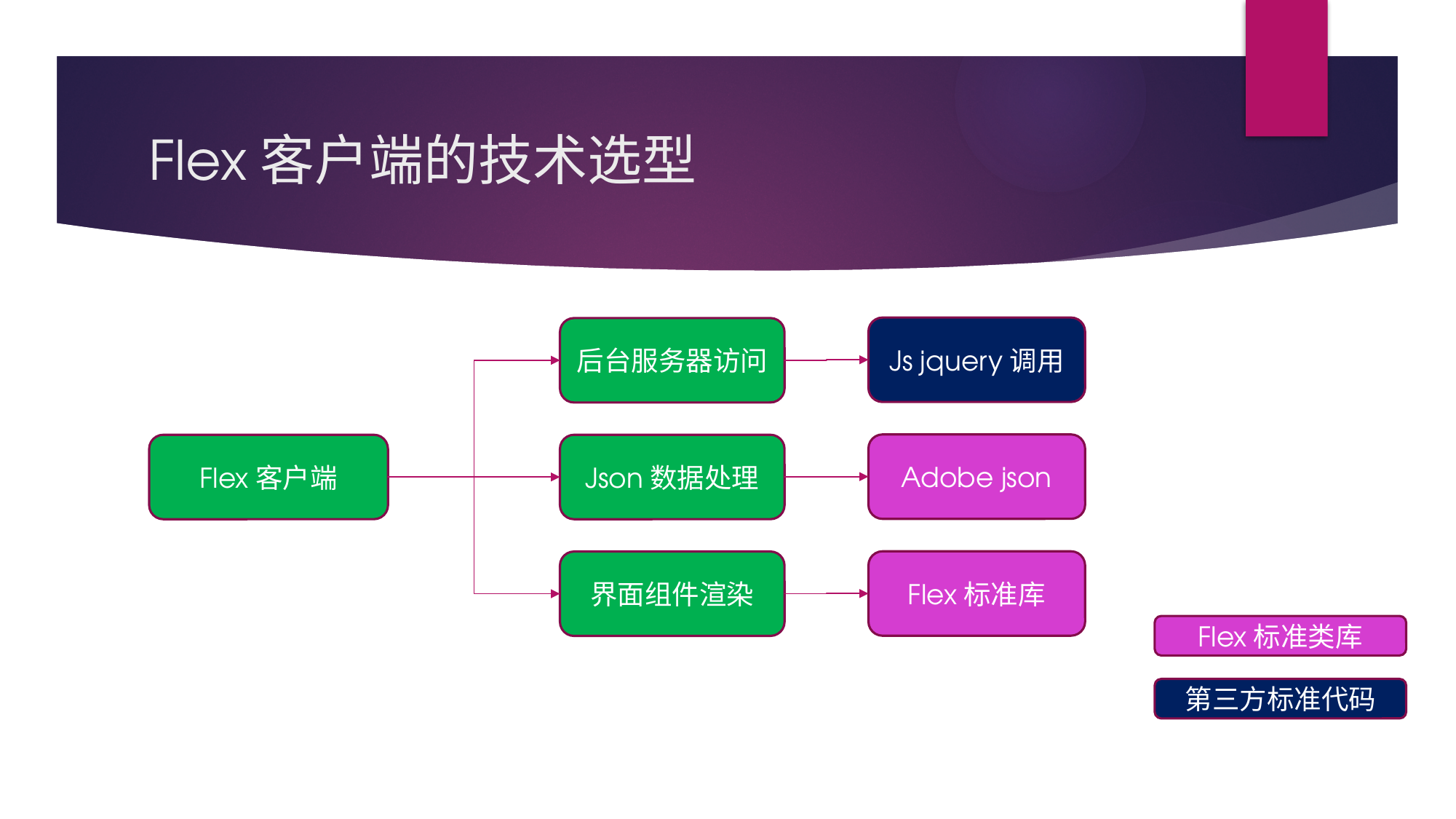

# Flex客户端的技术选型
Js jquery调用
后台服务器访问
Adobe json
Flex客户端
Json数据处理
Flex标准库
界面组件渲染
Flex标准类库
第三方标准代码